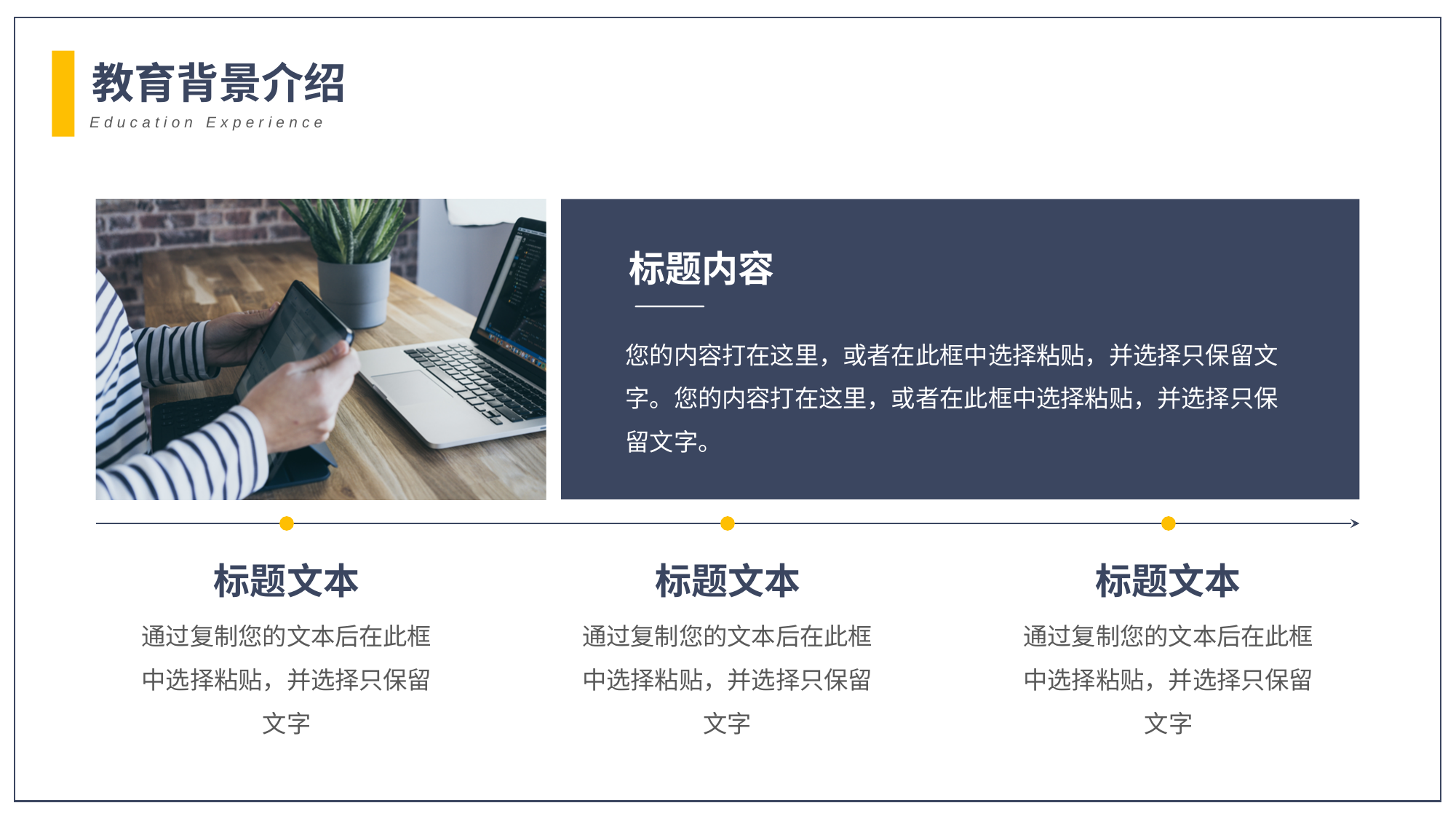

教育背景介绍
Education Experience

标题内容

您的内容打在这里，或者在此框中选择粘贴，并选择只保留文字。您的内容打在这里，或者在此框中选择粘贴，并选择只保留文字。

标题文本
通过复制您的文本后在此框中选择粘贴，并选择只保留文字

标题文本
通过复制您的文本后在此框中选择粘贴，并选择只保留文字

标题文本
通过复制您的文本后在此框中选择粘贴，并选择只保留文字